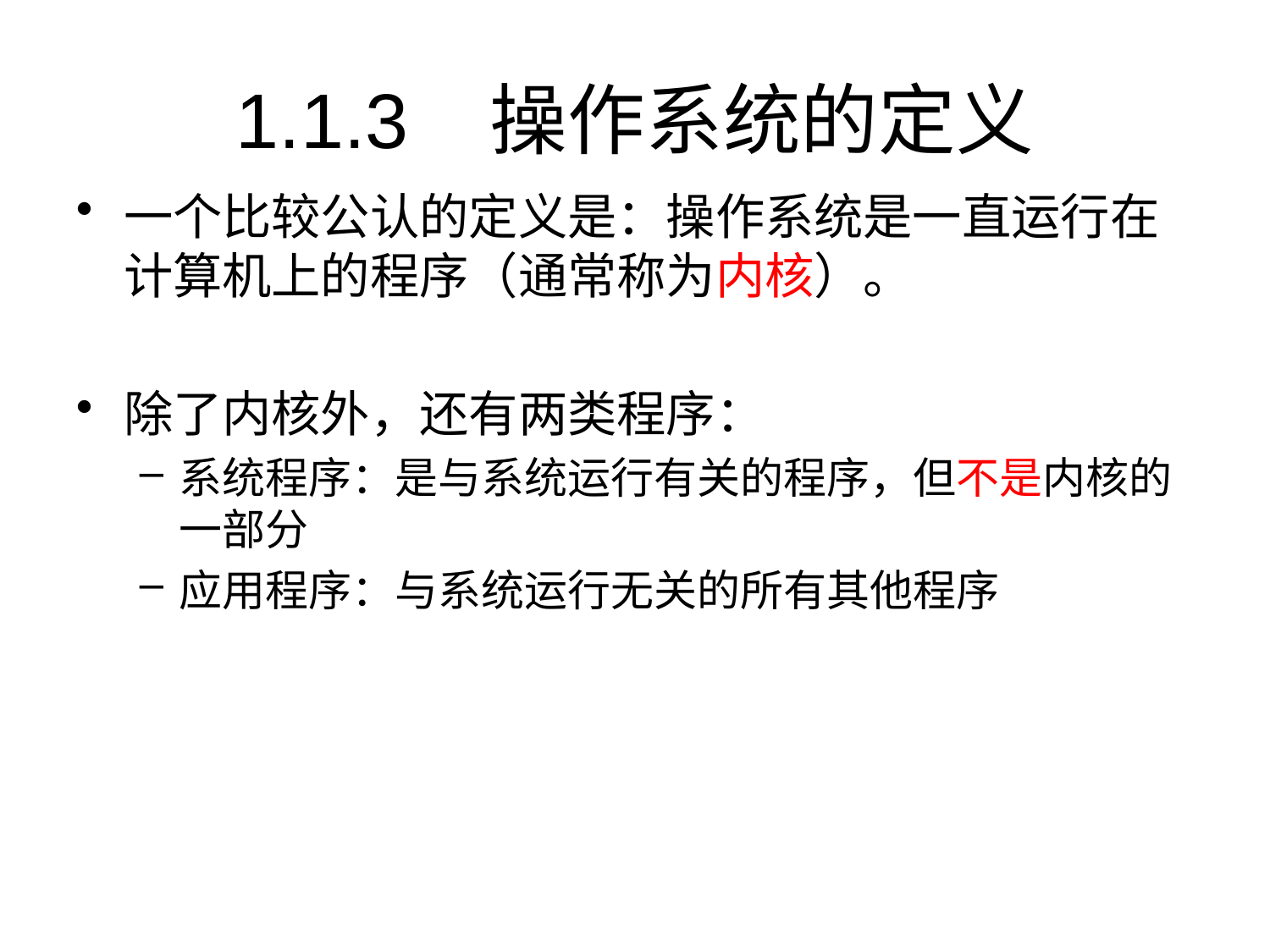

# 1.1.3	操作系统的定义
一个比较公认的定义是：操作系统是一直运行在计算机上的程序（通常称为内核）。

除了内核外，还有两类程序：
系统程序：是与系统运行有关的程序，但不是内核的一部分
应用程序：与系统运行无关的所有其他程序